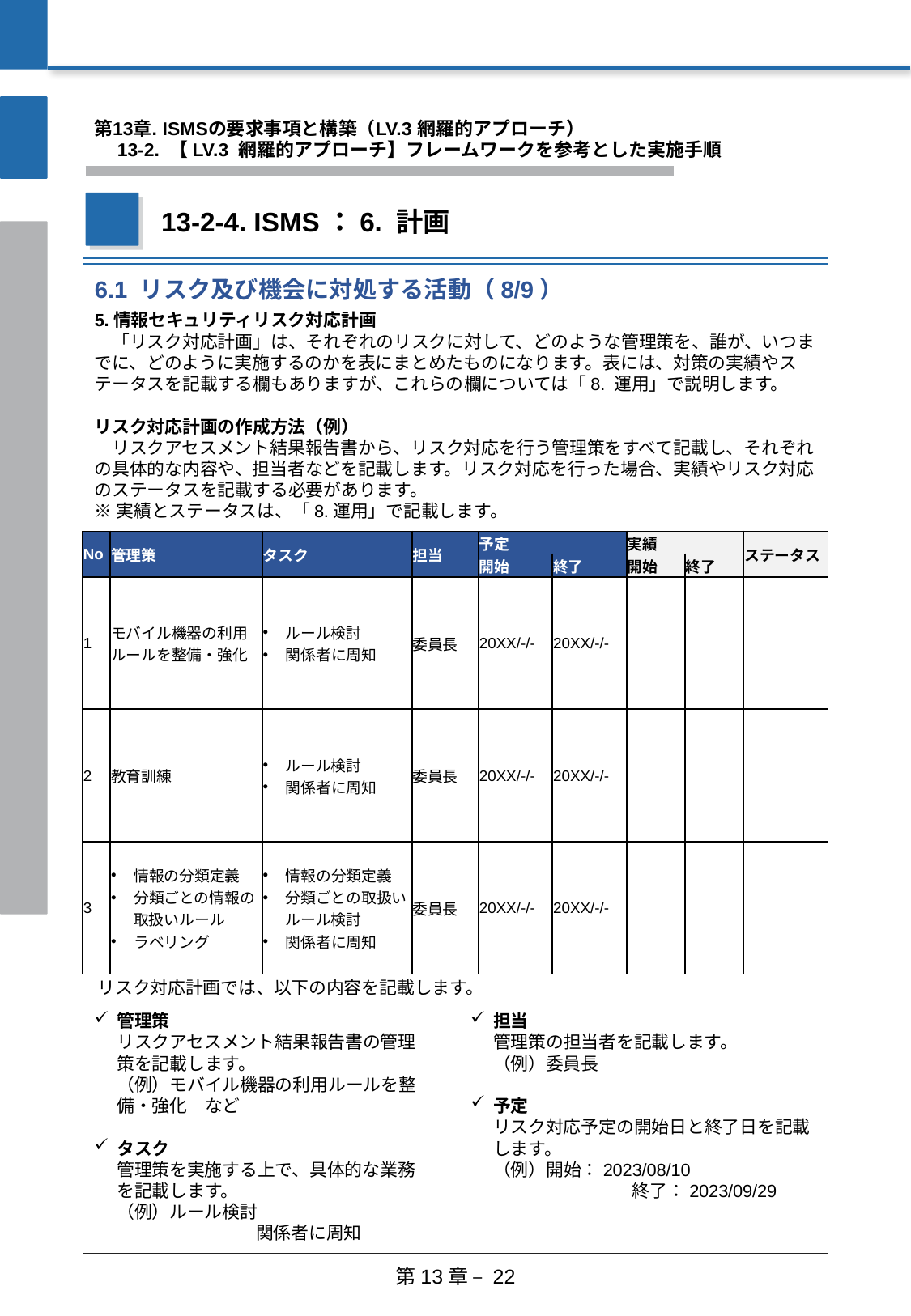

第13章. ISMSの要求事項と構築（LV.3 網羅的アプローチ）
　13-2. 【LV.3 網羅的アプローチ】フレームワークを参考とした実施手順
13-2-4. ISMS：6. 計画
6.1 リスク及び機会に対処する活動（8/9）
5.情報セキュリティリスク対応計画
　「リスク対応計画」は、それぞれのリスクに対して、どのような管理策を、誰が、いつまでに、どのように実施するのかを表にまとめたものになります。表には、対策の実績やステータスを記載する欄もありますが、これらの欄については「8. 運用」で説明します。

リスク対応計画の作成方法（例）
　リスクアセスメント結果報告書から、リスク対応を行う管理策をすべて記載し、それぞれの具体的な内容や、担当者などを記載します。リスク対応を行った場合、実績やリスク対応のステータスを記載する必要があります。
※実績とステータスは、「8.運用」で記載します。
| No | 管理策 | タスク | 担当 | 予定 |  | 実績 |  | ステータス |
| --- | --- | --- | --- | --- | --- | --- | --- | --- |
|  |  |  |  | 開始 | 終了 | 開始 | 終了 |  |
| 1 | モバイル機器の利用ルールを整備・強化 | ルール検討 関係者に周知 | 委員長 | 20XX/-/- | 20XX/-/- |  |  |  |
| 2 | 教育訓練 | ルール検討 関係者に周知 | 委員長 | 20XX/-/- | 20XX/-/- |  |  |  |
| 3 | 情報の分類定義 分類ごとの情報の取扱いルール ラベリング | 情報の分類定義 分類ごとの取扱いルール検討 関係者に周知 | 委員長 | 20XX/-/- | 20XX/-/- |  |  |  |
リスク対応計画では、以下の内容を記載します。
管理策
リスクアセスメント結果報告書の管理策を記載します。
（例）モバイル機器の利用ルールを整備・強化　など

タスク
管理策を実施する上で、具体的な業務を記載します。
（例）ルール検討
	　関係者に周知
担当
管理策の担当者を記載します。
（例）委員長

予定
リスク対応予定の開始日と終了日を記載します。
（例）開始：2023/08/10
	　終了：2023/09/29
第13章 – 22